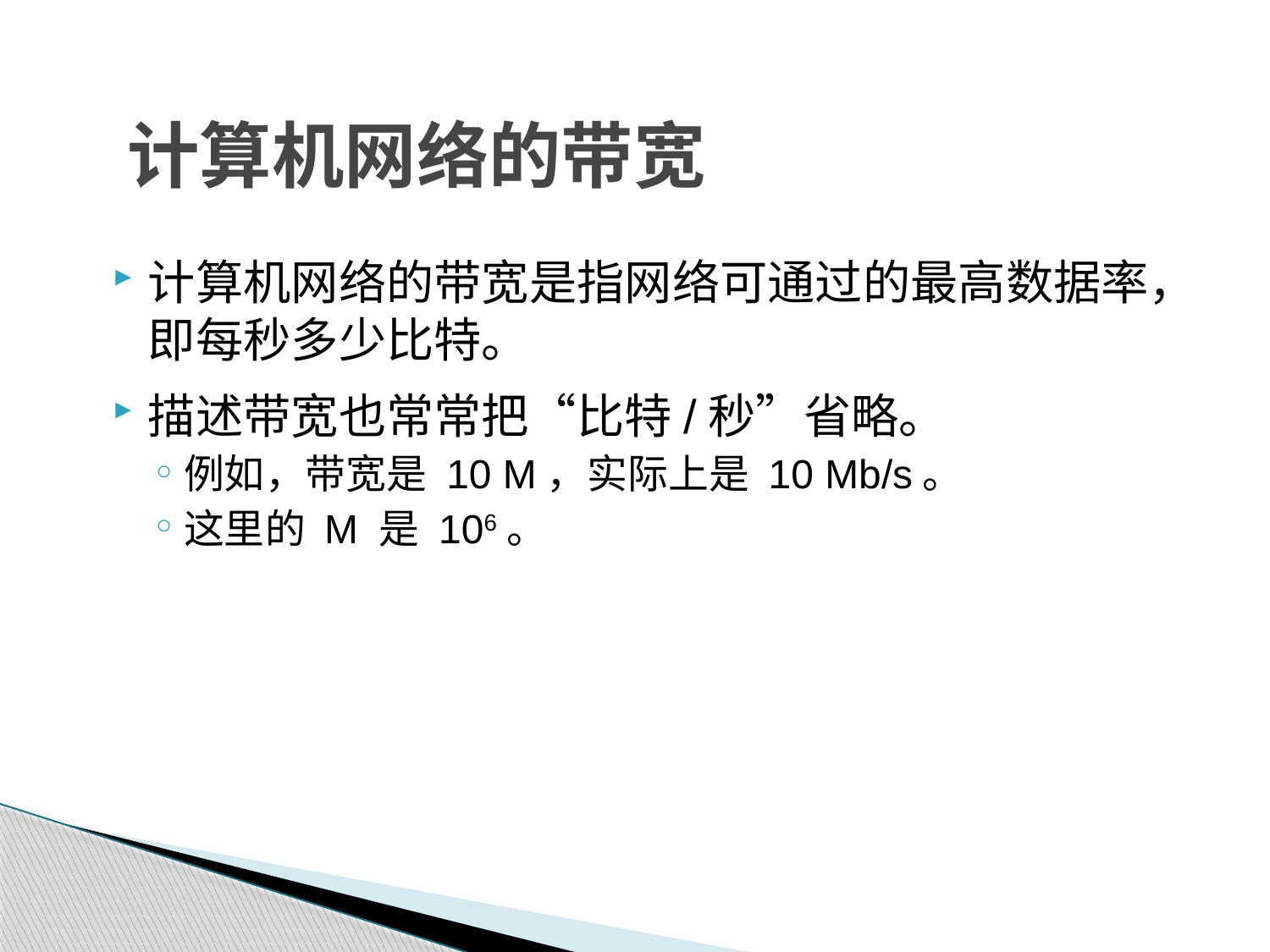

# 计算机网络的带宽
计算机网络的带宽是指网络可通过的最高数据率，即每秒多少比特。
描述带宽也常常把“比特/秒”省略。
例如，带宽是 10 M，实际上是 10 Mb/s。
这里的 M 是 106。